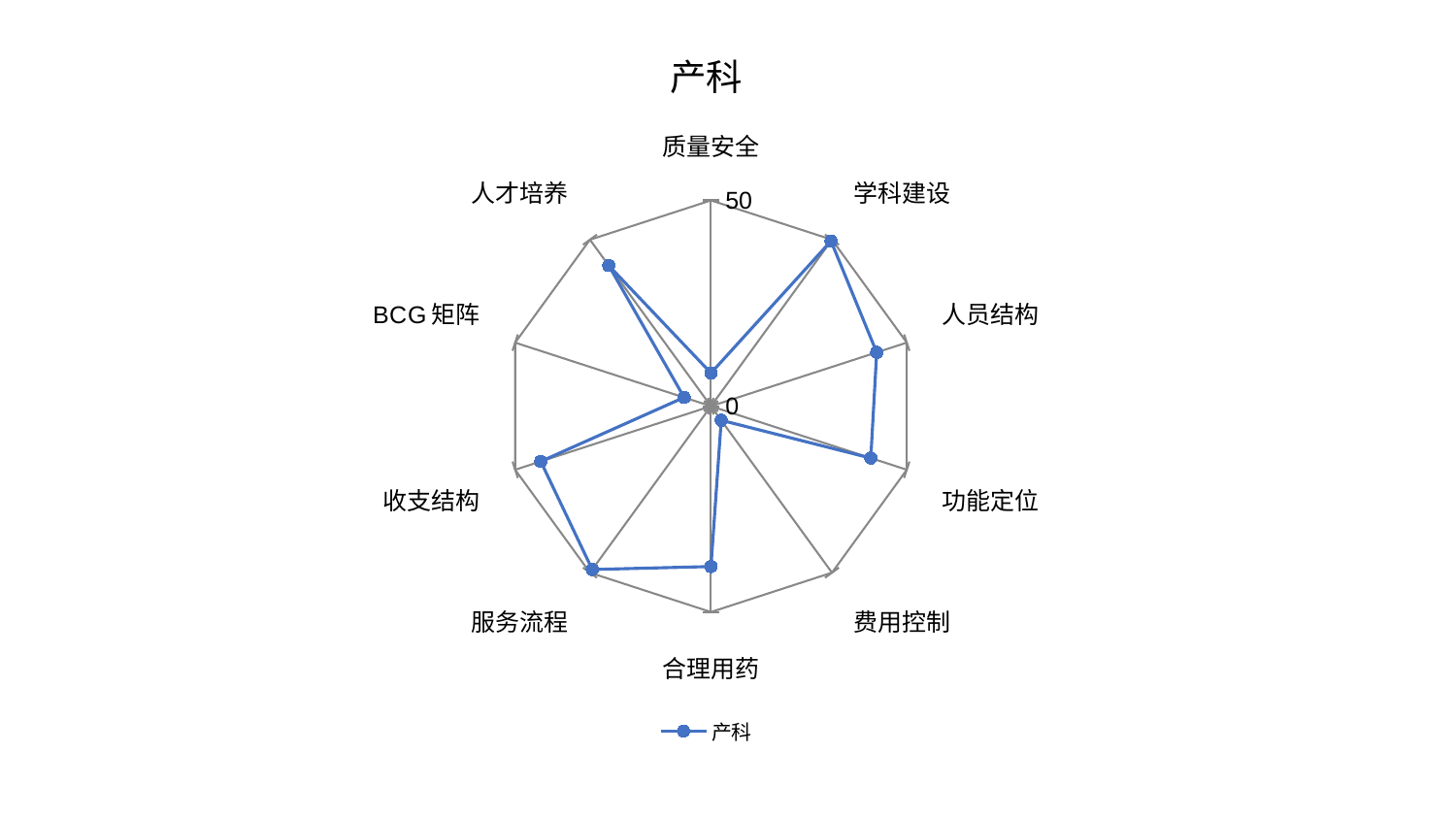

### Chart: 产科

| Category | 产科 |
|---|---|
| 质量安全 | 8.046027163775765 |
| 学科建设 | 49.603089188994154 |
| 人员结构 | 42.326642156052586 |
| 功能定位 | 40.815554094211976 |
| 费用控制 | 4.24832496773987 |
| 合理用药 | 38.956723422213344 |
| 服务流程 | 49.046441416702734 |
| 收支结构 | 43.46877026265259 |
| BCG矩阵 | 6.859037002619723 |
| 人才培养 | 42.23397397820378 |
110